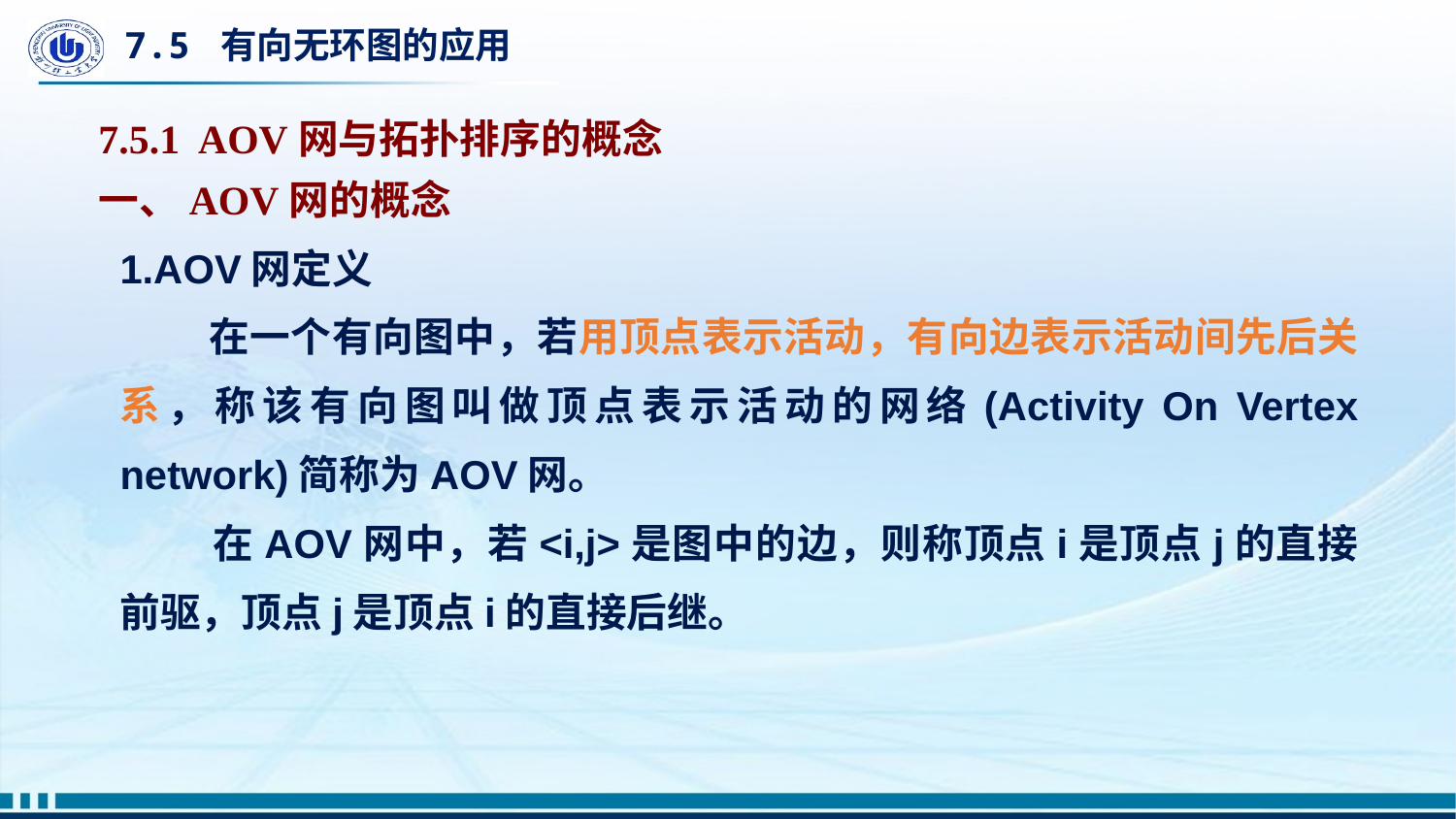

# 7.5 有向无环图的应用
7.5.1  AOV网与拓扑排序的概念
一、AOV网的概念
1.AOV网定义
        在一个有向图中，若用顶点表示活动，有向边表示活动间先后关系，称该有向图叫做顶点表示活动的网络(Activity On Vertex network)简称为AOV网。
        在AOV网中，若<i,j>是图中的边，则称顶点i是顶点j的直接前驱，顶点j是顶点i的直接后继。